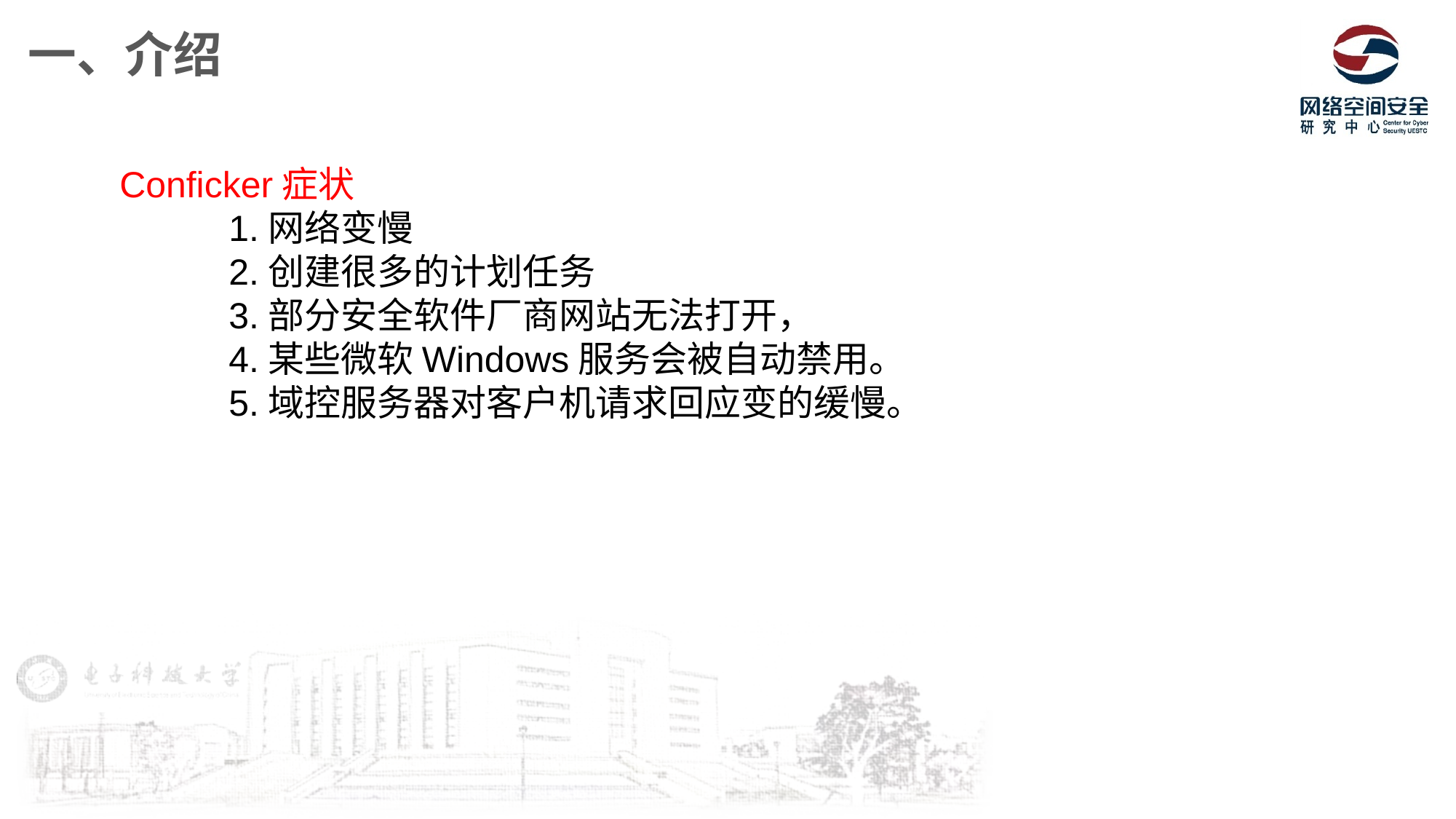

一、介绍
Conficker症状
	1.网络变慢
	2.创建很多的计划任务
	3.部分安全软件厂商网站无法打开，
	4.某些微软Windows服务会被自动禁用。
	5.域控服务器对客户机请求回应变的缓慢。